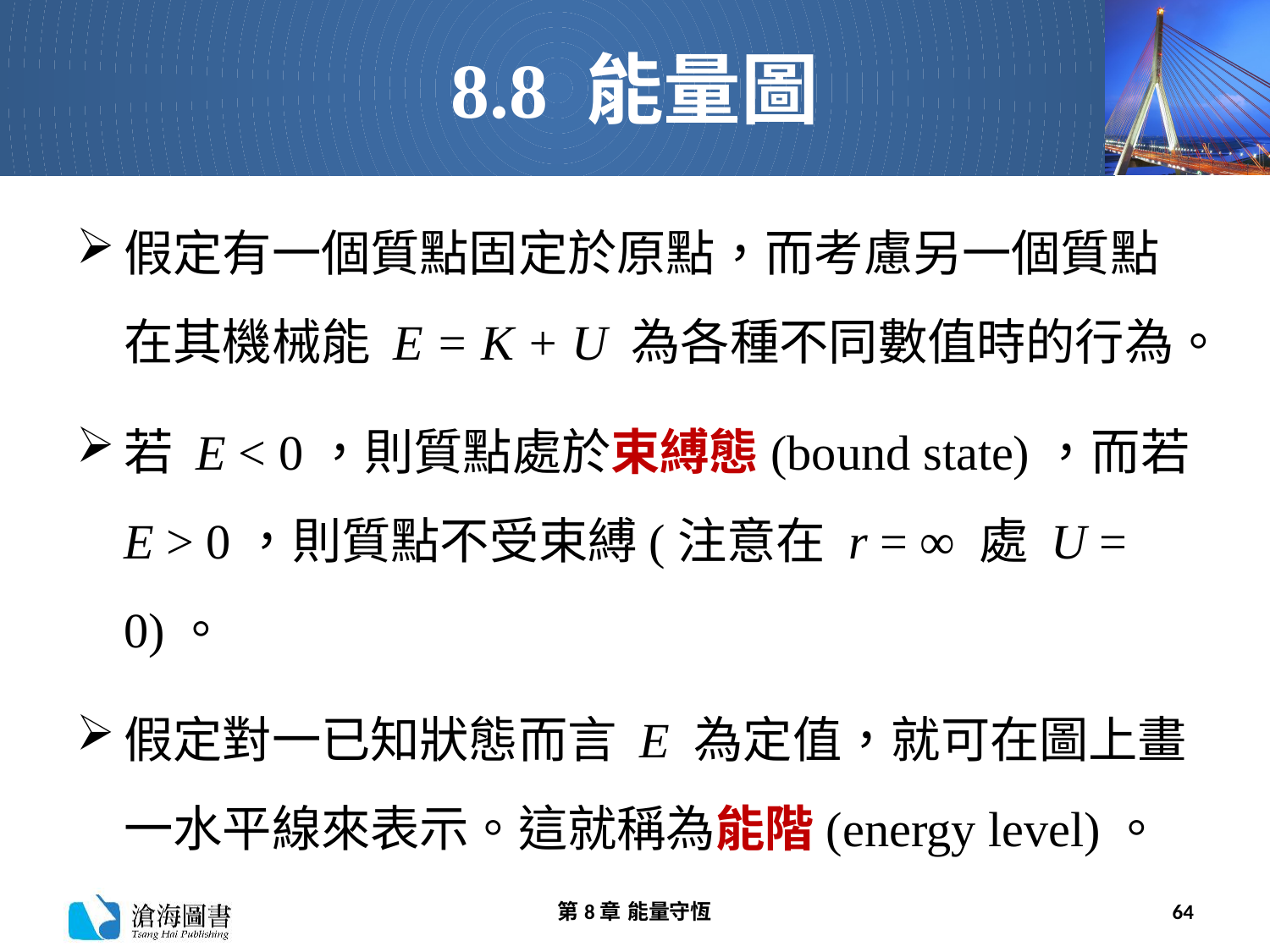

# 8.8 能量圖
假定有一個質點固定於原點，而考慮另一個質點在其機械能 E = K + U 為各種不同數值時的行為。
若 E < 0，則質點處於束縛態(bound state)，而若 E > 0，則質點不受束縛(注意在 r = ∞ 處 U = 0)。
假定對一已知狀態而言 E 為定值，就可在圖上畫一水平線來表示。這就稱為能階(energy level)。
第8章 能量守恆
64